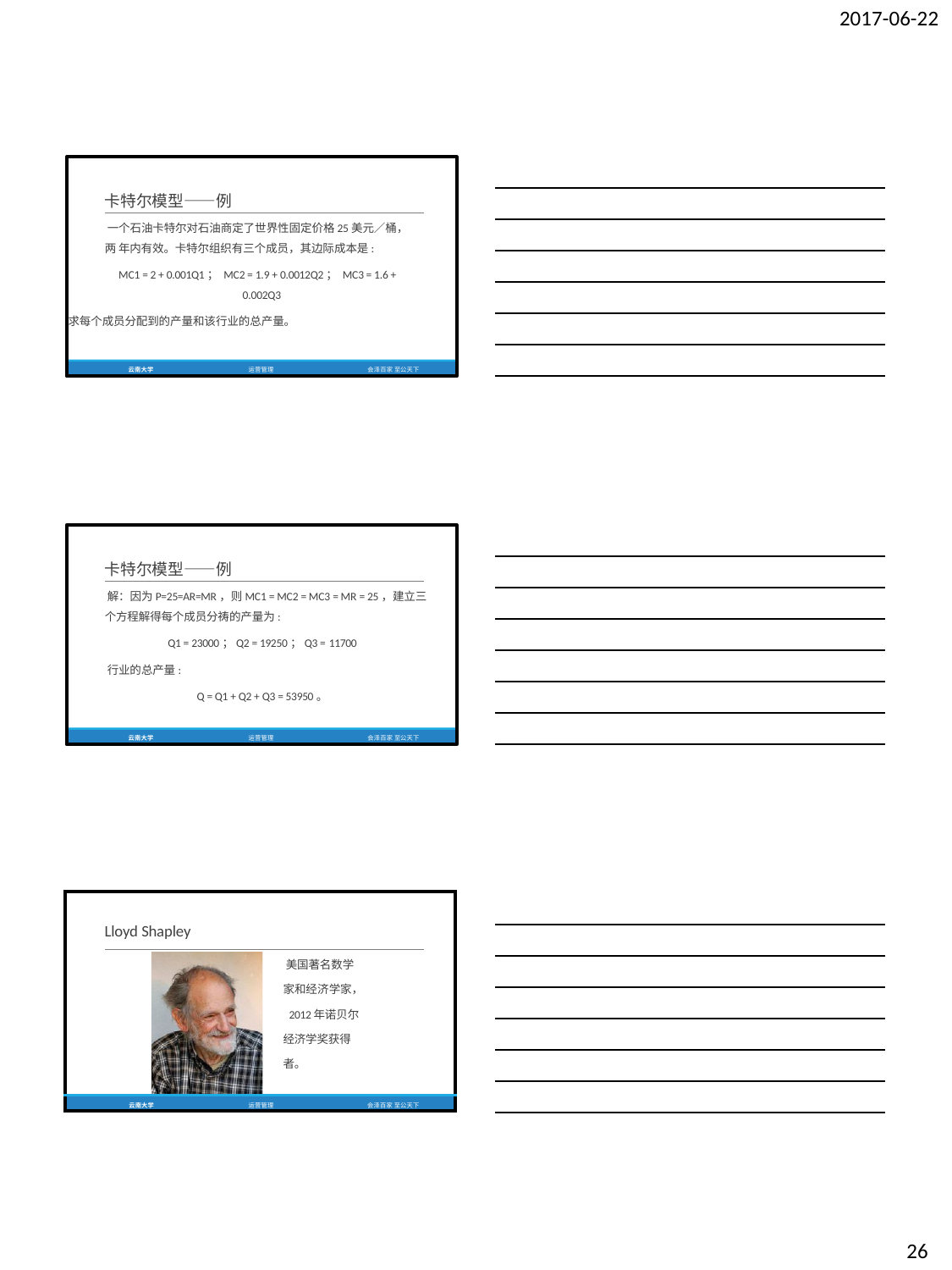

2017-06-22

卡特尔模型——例
一个石油卡特尔对石油商定了世界性固定价格25美元／桶，两 年内有效。卡特尔组织有三个成员，其边际成本是:
MC1 = 2 + 0.001Q1； MC2 = 1.9 + 0.0012Q2； MC3 = 1.6 +  0.002Q3

求每个成员分配到的产量和该行业的总产量。

云南大学
运营管理
会泽百家 至公天下

卡特尔模型——例
解：因为P=25=AR=MR，则MC1 = MC2 = MC3 = MR = 25，建立三
个方程解得每个成员分祷的产量为:

Q1 = 23000；Q2 = 19250；Q3 = 11700

行业的总产量:

Q = Q1 + Q2 + Q3 = 53950。

云南大学
运营管理
会泽百家 至公天下

| Lloyd Shapley |  | 美国著名数学 家和经济学家， 2012年诺贝尔 经济学奖获得 者。 |  |
| --- | --- | --- | --- |
| 云南大学 | 运营管理 |  | 会泽百家 至公天下 |

26